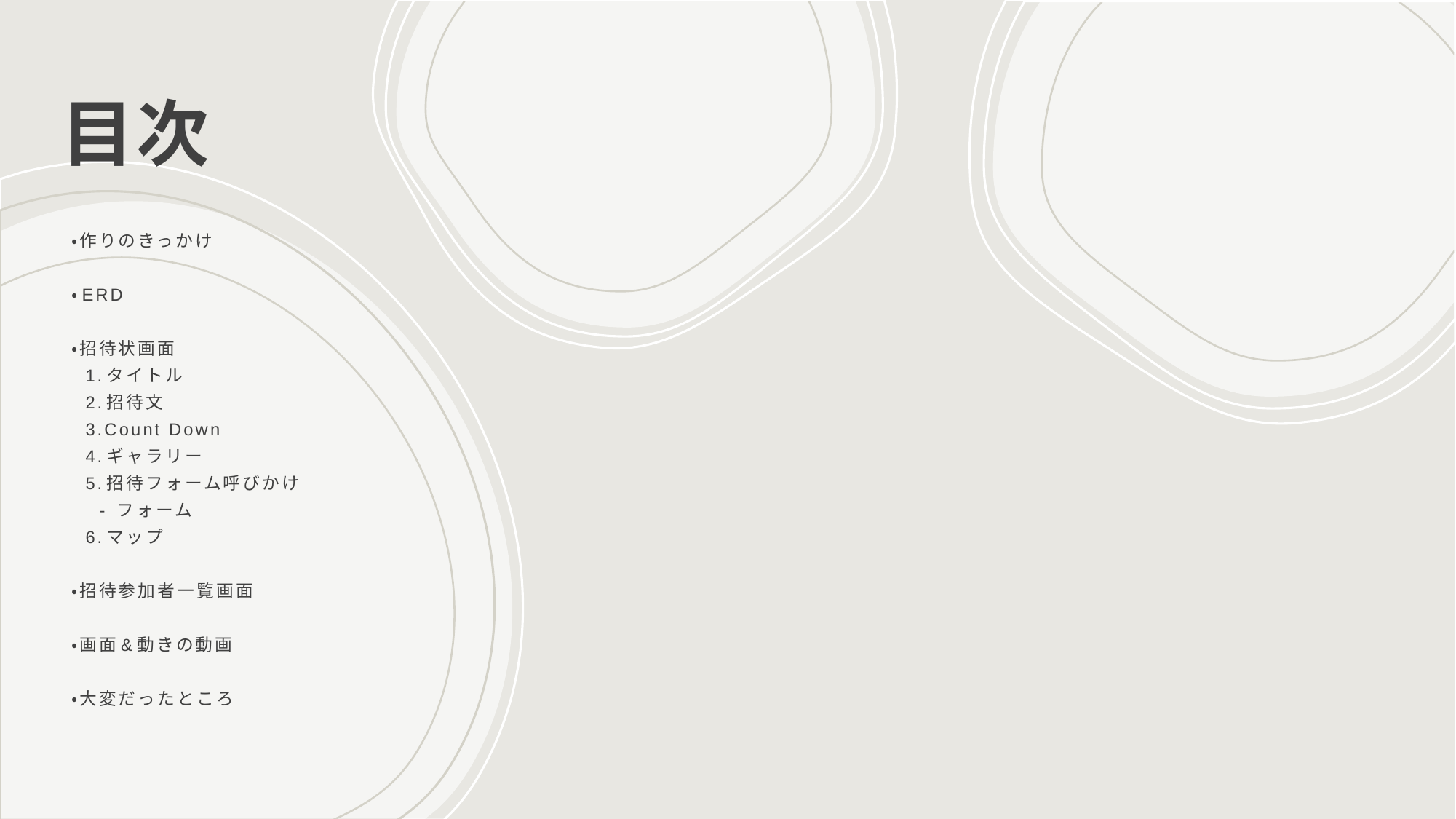

# 目次
・作りのきっかけ

・ERD

・招待状画面
  1.タイトル
  2.招待文
  3.Count Down
  4.ギャラリー
  5.招待フォーム呼びかけ
    - フォーム
  6.マップ

・招待参加者一覧画面

・画面&動きの動画

・大変だったところ